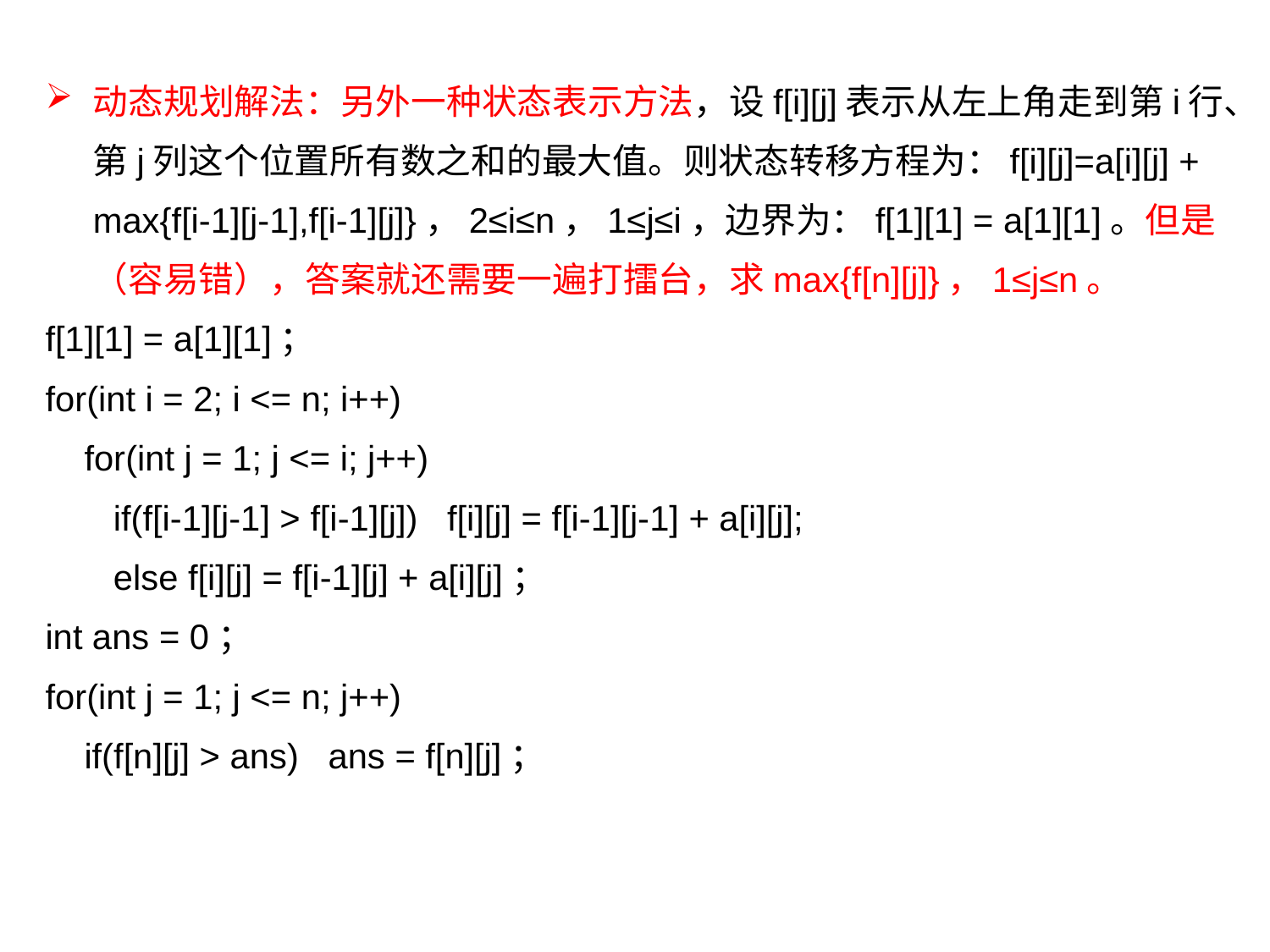

动态规划解法：另外一种状态表示方法，设f[i][j]表示从左上角走到第i行、第j列这个位置所有数之和的最大值。则状态转移方程为：f[i][j]=a[i][j] + max{f[i-1][j-1],f[i-1][j]}，2≤i≤n，1≤j≤i，边界为：f[1][1] = a[1][1]。但是（容易错），答案就还需要一遍打擂台，求max{f[n][j]}，1≤j≤n。
f[1][1] = a[1][1]；
for(int i = 2; i <= n; i++)
    for(int j = 1; j <= i; j++)
       if(f[i-1][j-1] > f[i-1][j])   f[i][j] = f[i-1][j-1] + a[i][j];
       else f[i][j] = f[i-1][j] + a[i][j]；
int ans = 0；
for(int j = 1; j <= n; j++)
    if(f[n][j] > ans)   ans = f[n][j]；